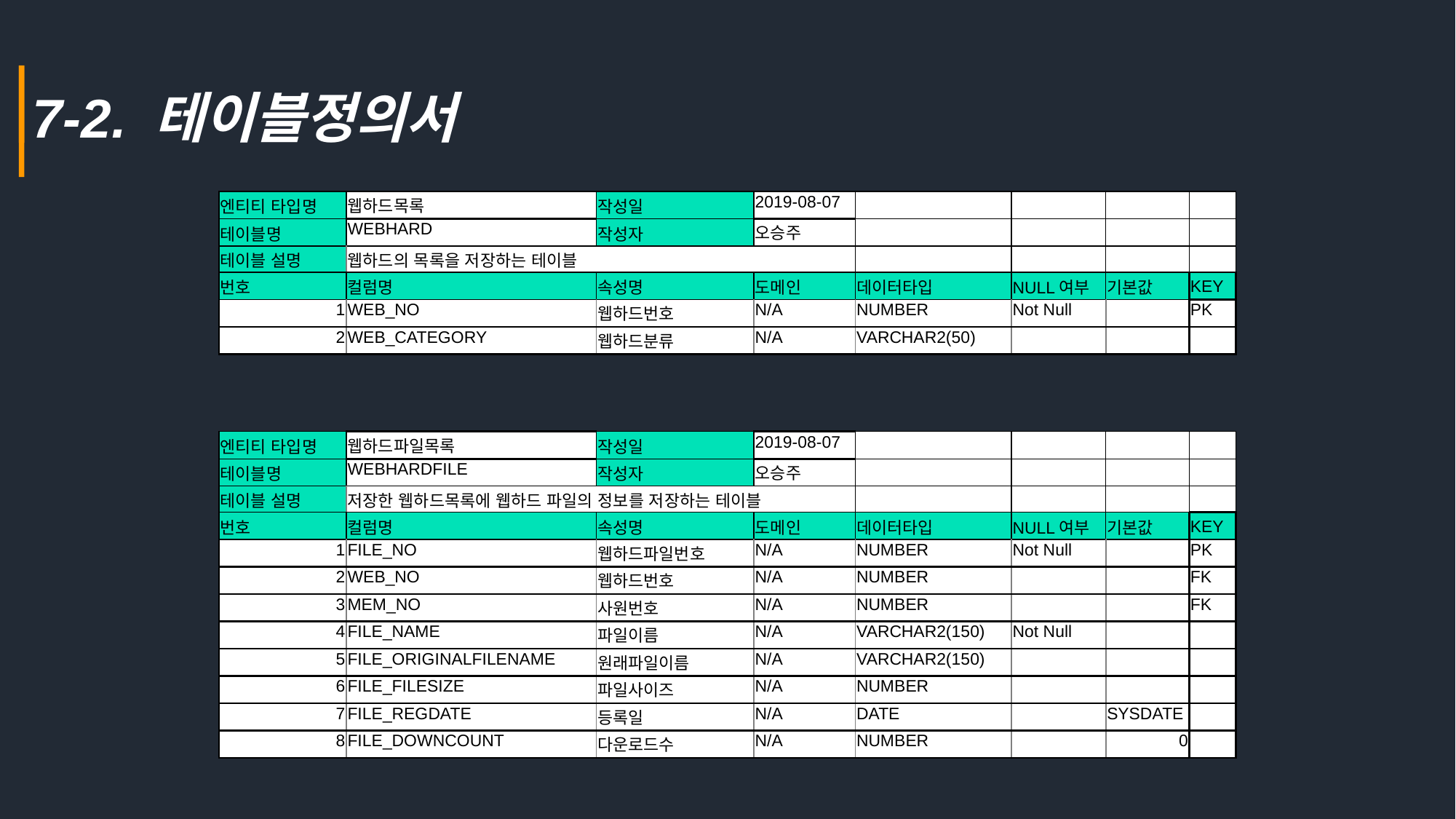

7-2. 테이블정의서

| 엔티티 타입명 | 웹하드목록 | 작성일 | 2019-08-07 |  |  |  |  |
| --- | --- | --- | --- | --- | --- | --- | --- |
| 테이블명 | WEBHARD | 작성자 | 오승주 |  |  |  |  |
| 테이블 설명 | 웹하드의 목록을 저장하는 테이블 |  |  |  |  |  |  |
| 번호 | 컬럼명 | 속성명 | 도메인 | 데이터타입 | NULL여부 | 기본값 | KEY |
| 1 | WEB\_NO | 웹하드번호 | N/A | NUMBER | Not Null |  | PK |
| 2 | WEB\_CATEGORY | 웹하드분류 | N/A | VARCHAR2(50) |  |  |  |
| 엔티티 타입명 | 웹하드파일목록 | 작성일 | 2019-08-07 |  |  |  |  |
| --- | --- | --- | --- | --- | --- | --- | --- |
| 테이블명 | WEBHARDFILE | 작성자 | 오승주 |  |  |  |  |
| 테이블 설명 | 저장한 웹하드목록에 웹하드 파일의 정보를 저장하는 테이블 |  |  |  |  |  |  |
| 번호 | 컬럼명 | 속성명 | 도메인 | 데이터타입 | NULL여부 | 기본값 | KEY |
| 1 | FILE\_NO | 웹하드파일번호 | N/A | NUMBER | Not Null |  | PK |
| 2 | WEB\_NO | 웹하드번호 | N/A | NUMBER |  |  | FK |
| 3 | MEM\_NO | 사원번호 | N/A | NUMBER |  |  | FK |
| 4 | FILE\_NAME | 파일이름 | N/A | VARCHAR2(150) | Not Null |  |  |
| 5 | FILE\_ORIGINALFILENAME | 원래파일이름 | N/A | VARCHAR2(150) |  |  |  |
| 6 | FILE\_FILESIZE | 파일사이즈 | N/A | NUMBER |  |  |  |
| 7 | FILE\_REGDATE | 등록일 | N/A | DATE |  | SYSDATE |  |
| 8 | FILE\_DOWNCOUNT | 다운로드수 | N/A | NUMBER |  | 0 |  |